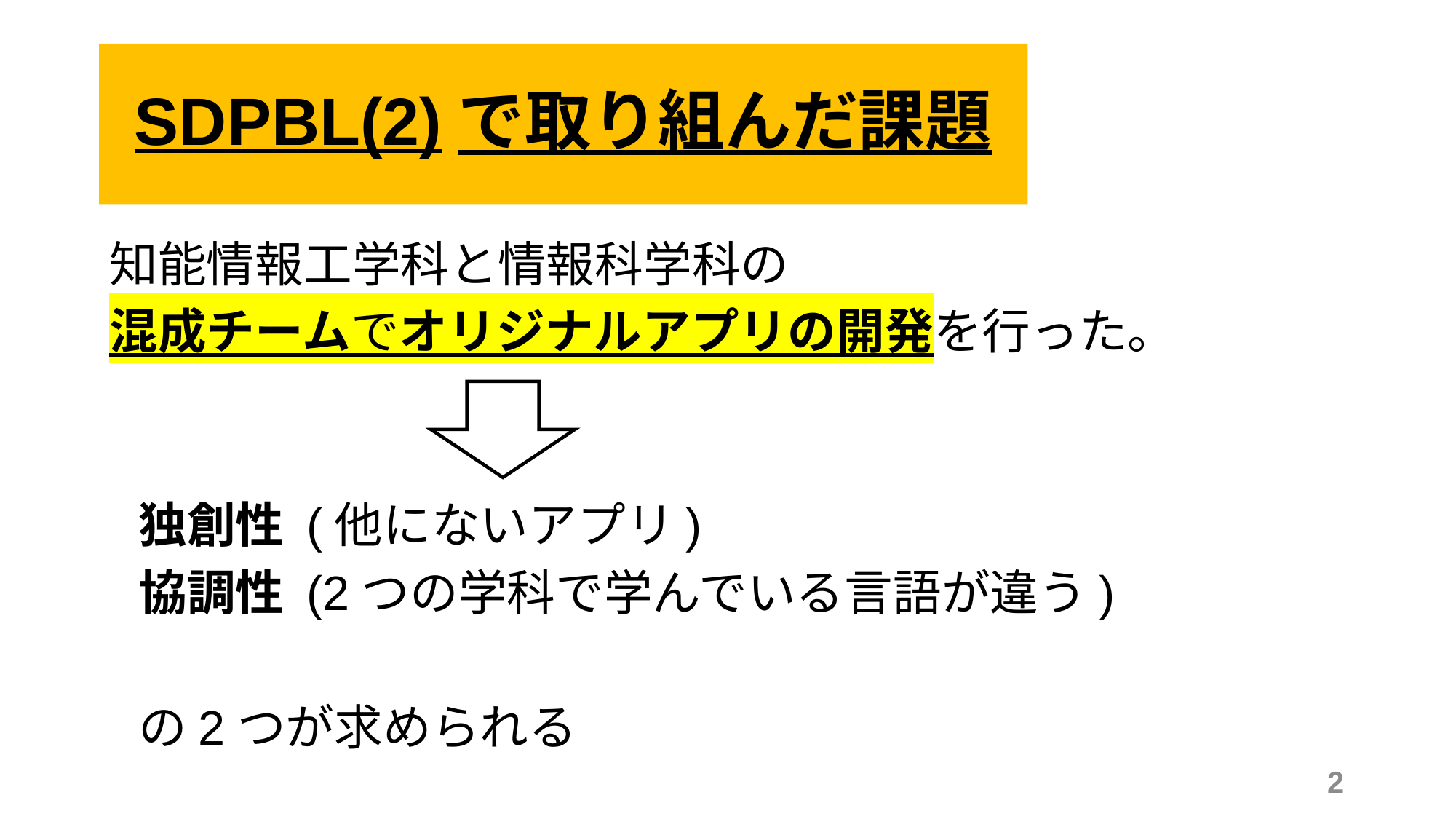

# SDPBL(2)で取り組んだ課題
知能情報工学科と情報科学科の
混成チームでオリジナルアプリの開発を行った。

独創性 (他にないアプリ)
協調性 (2つの学科で学んでいる言語が違う)

の2つが求められる

2